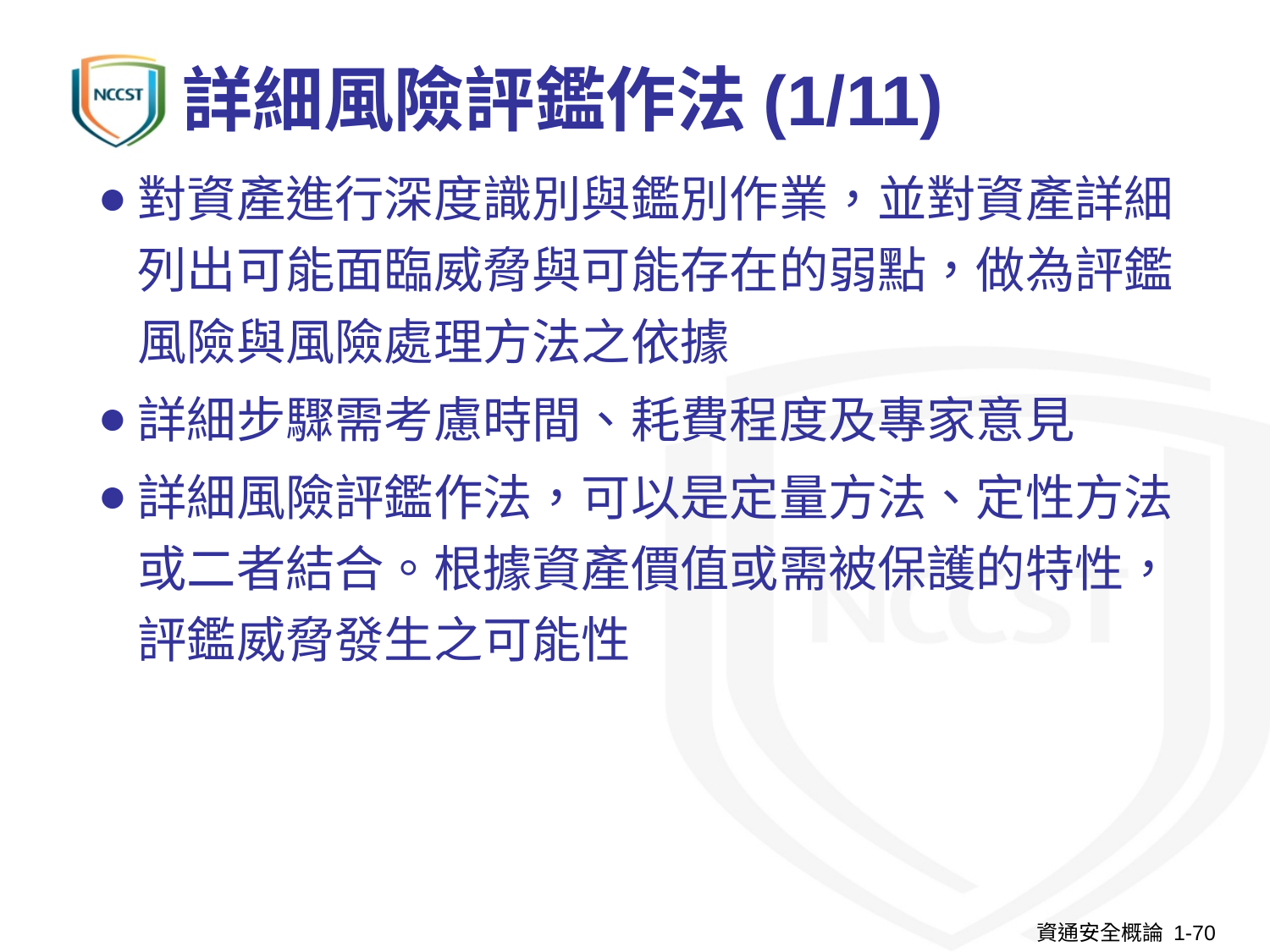

# 詳細風險評鑑作法(1/11)
對資產進行深度識別與鑑別作業，並對資產詳細列出可能面臨威脅與可能存在的弱點，做為評鑑風險與風險處理方法之依據
詳細步驟需考慮時間、耗費程度及專家意見
詳細風險評鑑作法，可以是定量方法、定性方法或二者結合。根據資產價值或需被保護的特性，評鑑威脅發生之可能性